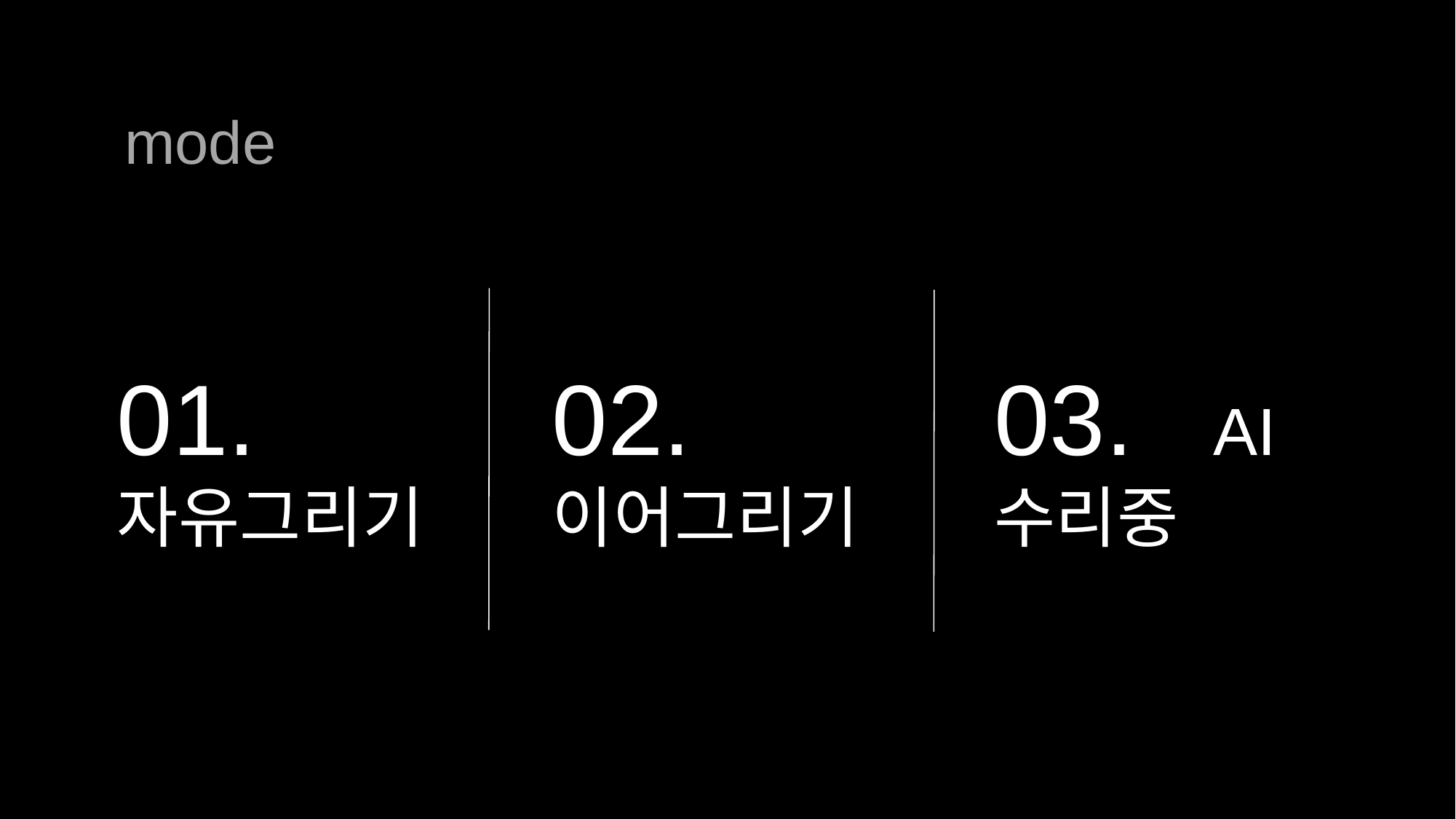

mode
03.    AI수리중
01. 자유그리기
02. 이어그리기